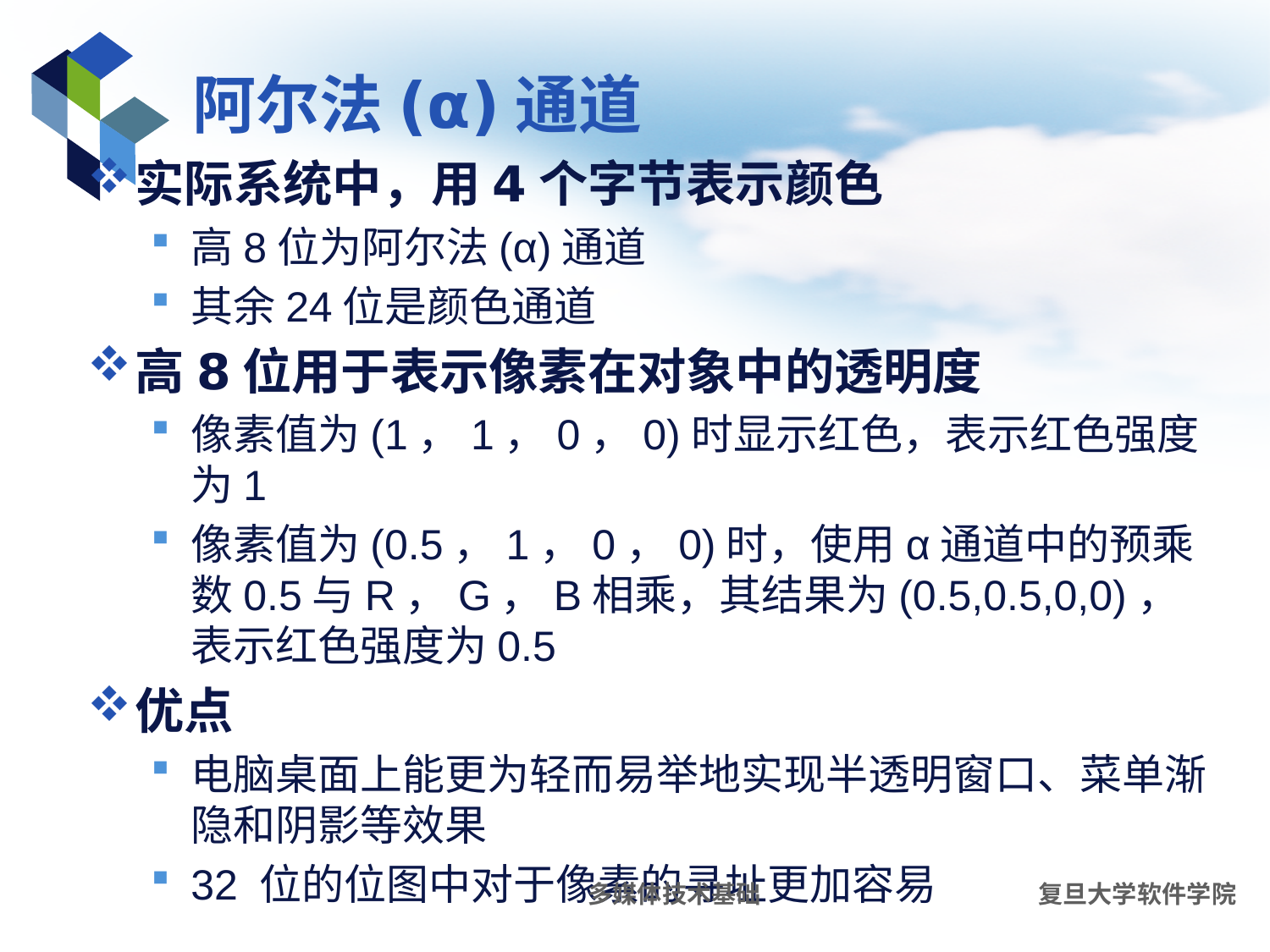

# 阿尔法(α)通道
实际系统中，用4个字节表示颜色
高8位为阿尔法(α)通道
其余24位是颜色通道
高8位用于表示像素在对象中的透明度
像素值为(1，1，0，0)时显示红色，表示红色强度为1
像素值为(0.5，1，0，0)时，使用α通道中的预乘数0.5与R，G，B相乘，其结果为(0.5,0.5,0,0)，表示红色强度为0.5
优点
电脑桌面上能更为轻而易举地实现半透明窗口、菜单渐隐和阴影等效果
32 位的位图中对于像素的寻址更加容易
多媒体技术基础